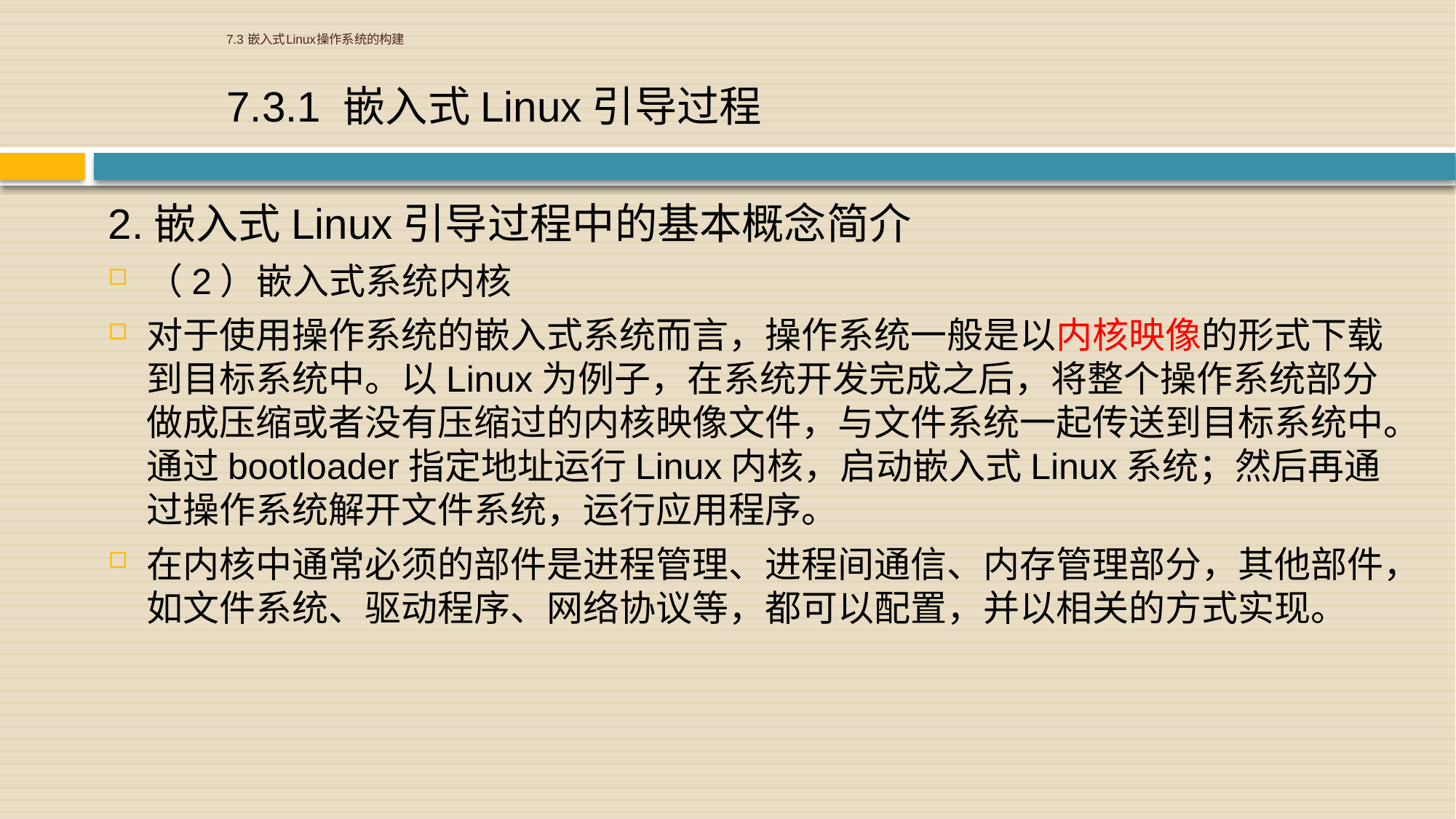

# 7.3 嵌入式Linux操作系统的构建
7.3.1 嵌入式Linux引导过程
2.嵌入式Linux引导过程中的基本概念简介
（2）嵌入式系统内核
对于使用操作系统的嵌入式系统而言，操作系统一般是以内核映像的形式下载到目标系统中。以Linux为例子，在系统开发完成之后，将整个操作系统部分做成压缩或者没有压缩过的内核映像文件，与文件系统一起传送到目标系统中。通过bootloader指定地址运行Linux内核，启动嵌入式Linux系统；然后再通过操作系统解开文件系统，运行应用程序。
在内核中通常必须的部件是进程管理、进程间通信、内存管理部分，其他部件，如文件系统、驱动程序、网络协议等，都可以配置，并以相关的方式实现。